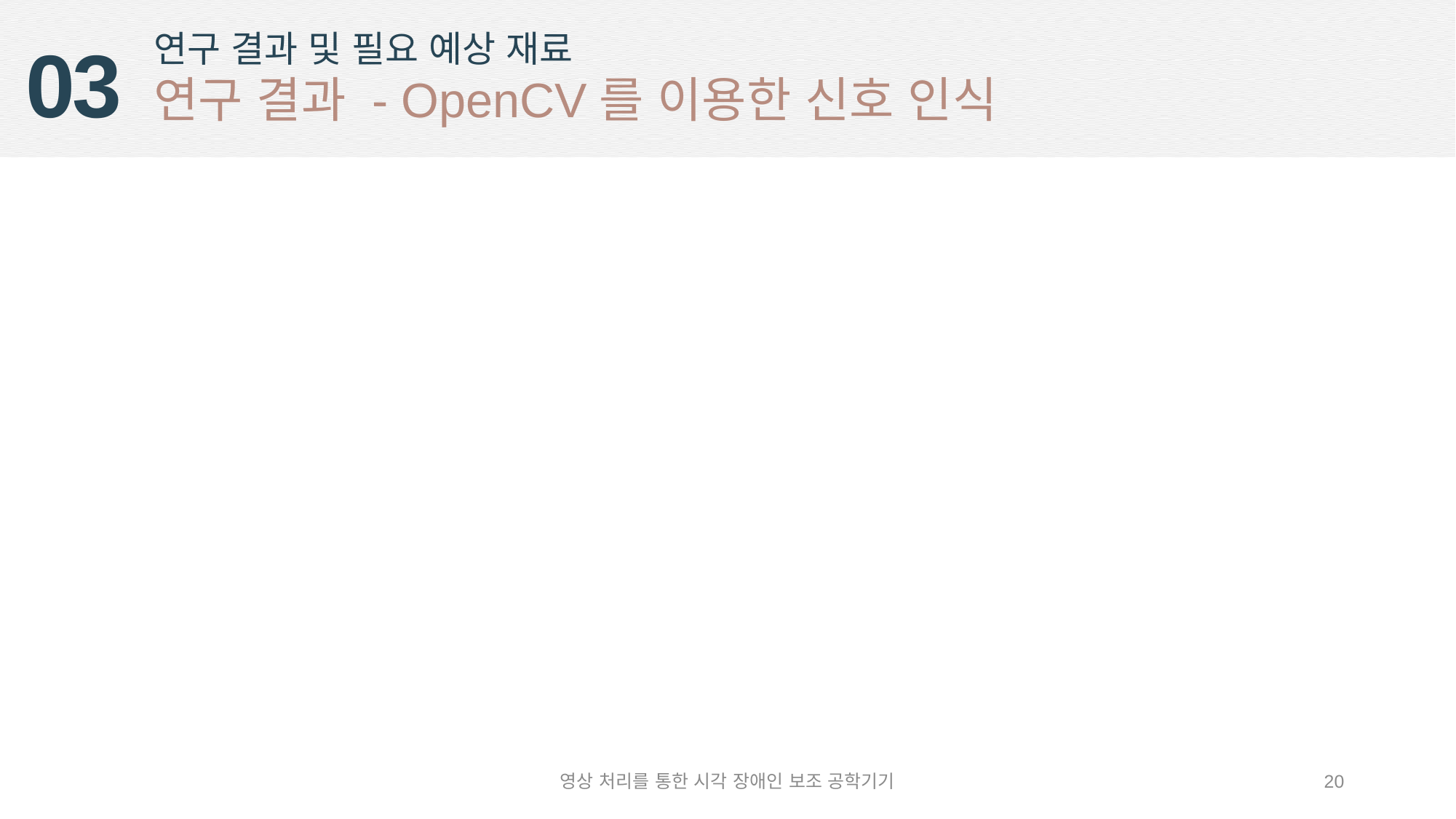

연구 결과 및 필요 예상 재료
연구 결과 - OpenCV를 이용한 신호 인식
03
영상 처리를 통한 시각 장애인 보조 공학기기
20